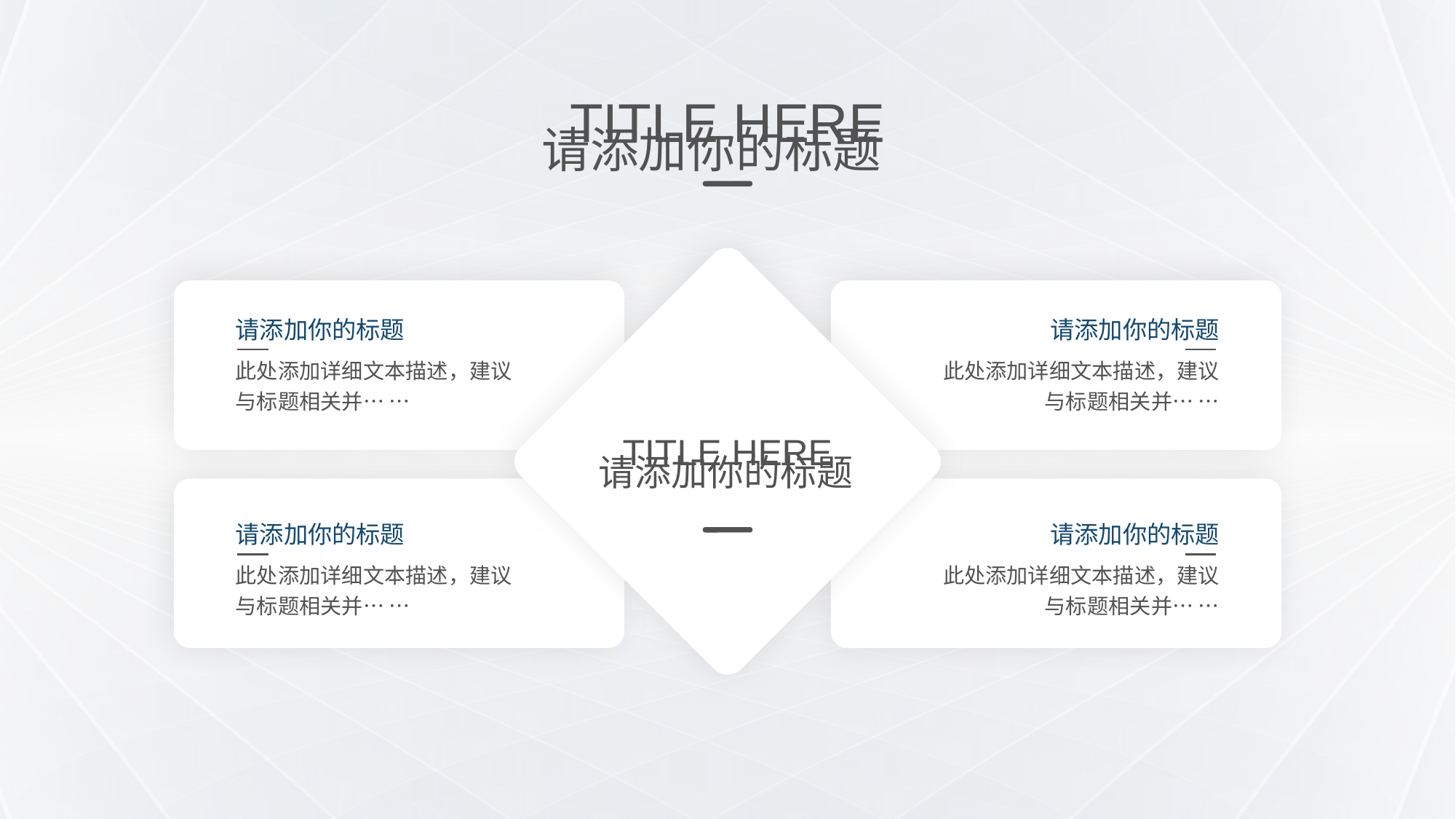

TITLE HERE
请添加你的标题

请添加你的标题
请添加你的标题
此处添加详细文本描述，建议与标题相关并… …
此处添加详细文本描述，建议与标题相关并… …
TITLE HERE
请添加你的标题

请添加你的标题
请添加你的标题

此处添加详细文本描述，建议与标题相关并… …
此处添加详细文本描述，建议与标题相关并… …